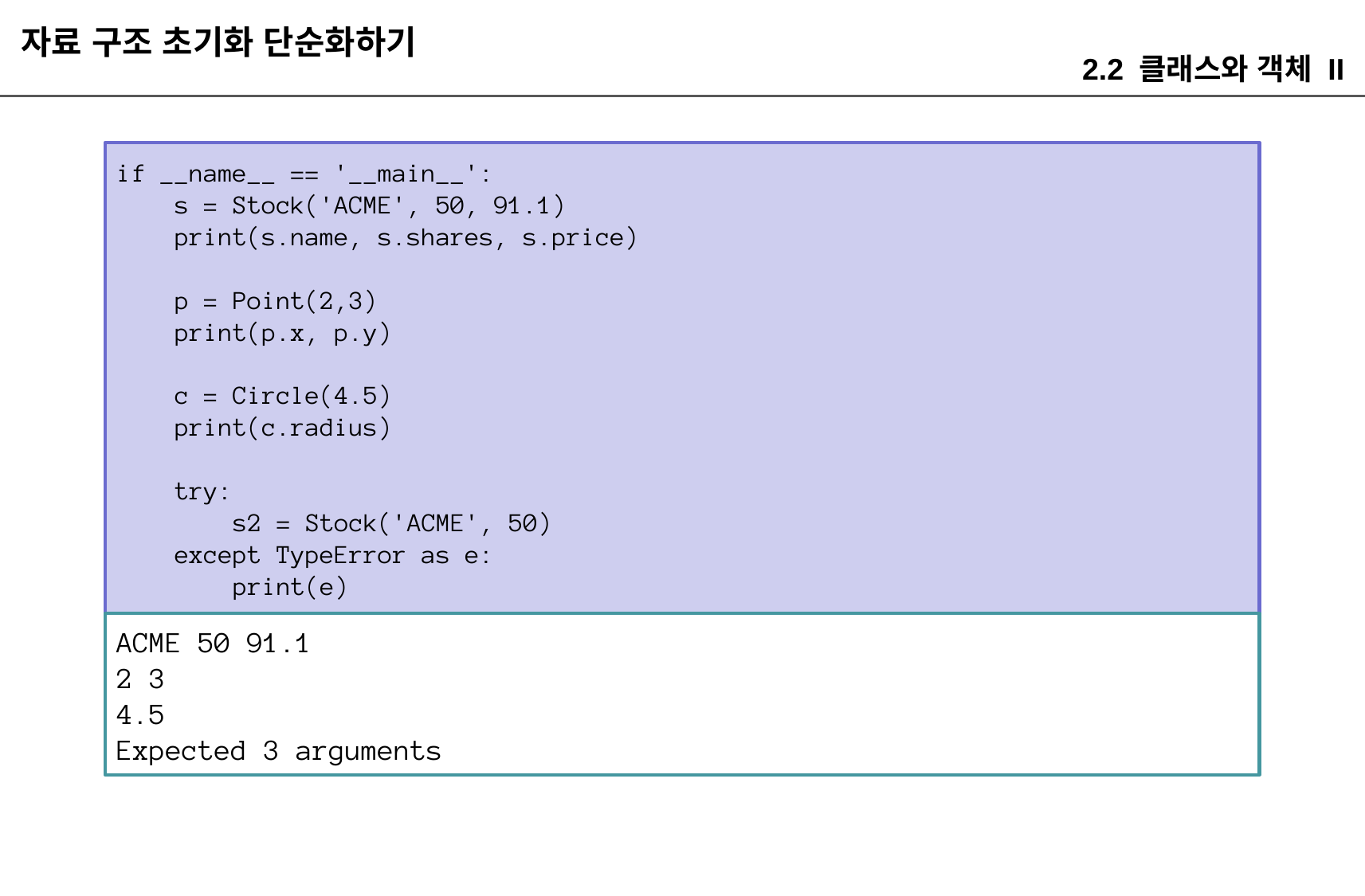

자료 구조 초기화 단순화하기
2.2 클래스와 객체 II
if __name__ == '__main__':
    s = Stock('ACME', 50, 91.1)
    print(s.name, s.shares, s.price)

    p = Point(2,3)
    print(p.x, p.y)

    c = Circle(4.5)
    print(c.radius)

    try:
        s2 = Stock('ACME', 50)
    except TypeError as e:
        print(e)
ACME 50 91.1
2 3
4.5
Expected 3 arguments